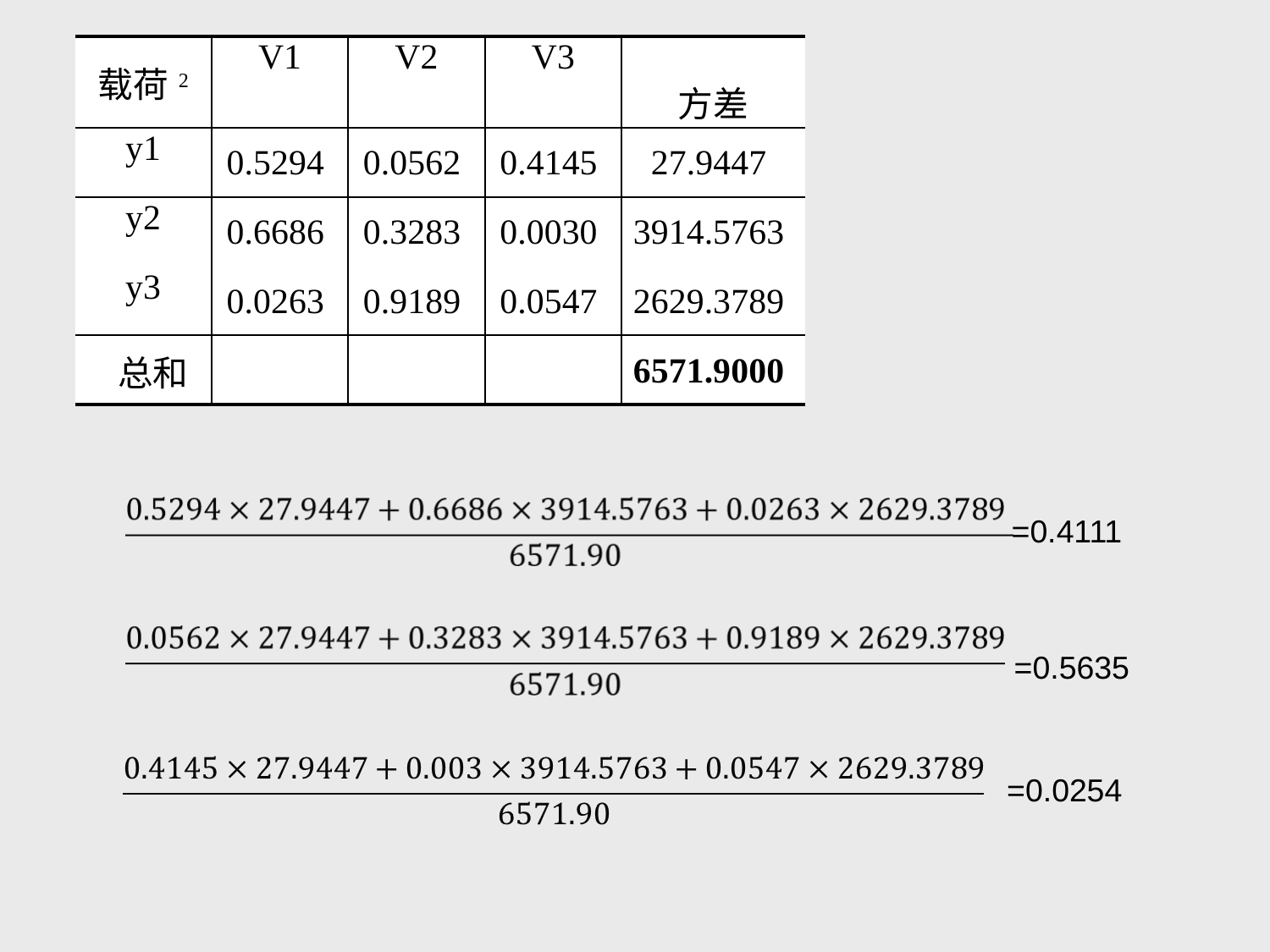

| 载荷2 | V1 | V2 | V3 | 方差 |
| --- | --- | --- | --- | --- |
| y1 | 0.5294 | 0.0562 | 0.4145 | 27.9447 |
| y2 | 0.6686 | 0.3283 | 0.0030 | 3914.5763 |
| y3 | 0.0263 | 0.9189 | 0.0547 | 2629.3789 |
| 总和 |  |  |  | 6571.9000 |

=0.4111

=0.5635

=0.0254